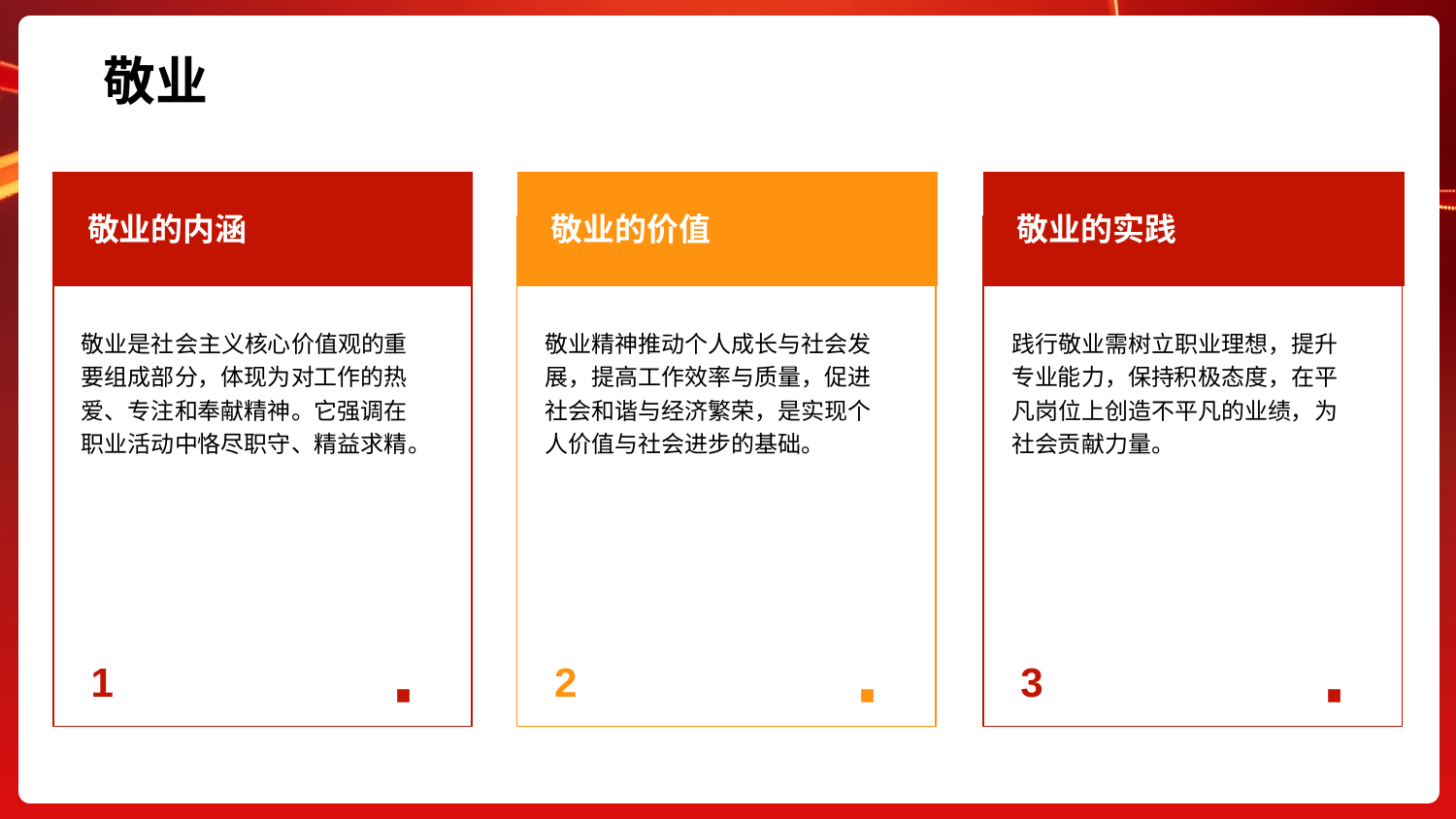

敬业

敬业的内涵
敬业的价值
敬业的实践

敬业是社会主义核心价值观的重要组成部分，体现为对工作的热爱、专注和奉献精神。它强调在职业活动中恪尽职守、精益求精。
敬业精神推动个人成长与社会发展，提高工作效率与质量，促进社会和谐与经济繁荣，是实现个人价值与社会进步的基础。
践行敬业需树立职业理想，提升专业能力，保持积极态度，在平凡岗位上创造不平凡的业绩，为社会贡献力量。
·
·
·
1
2
3